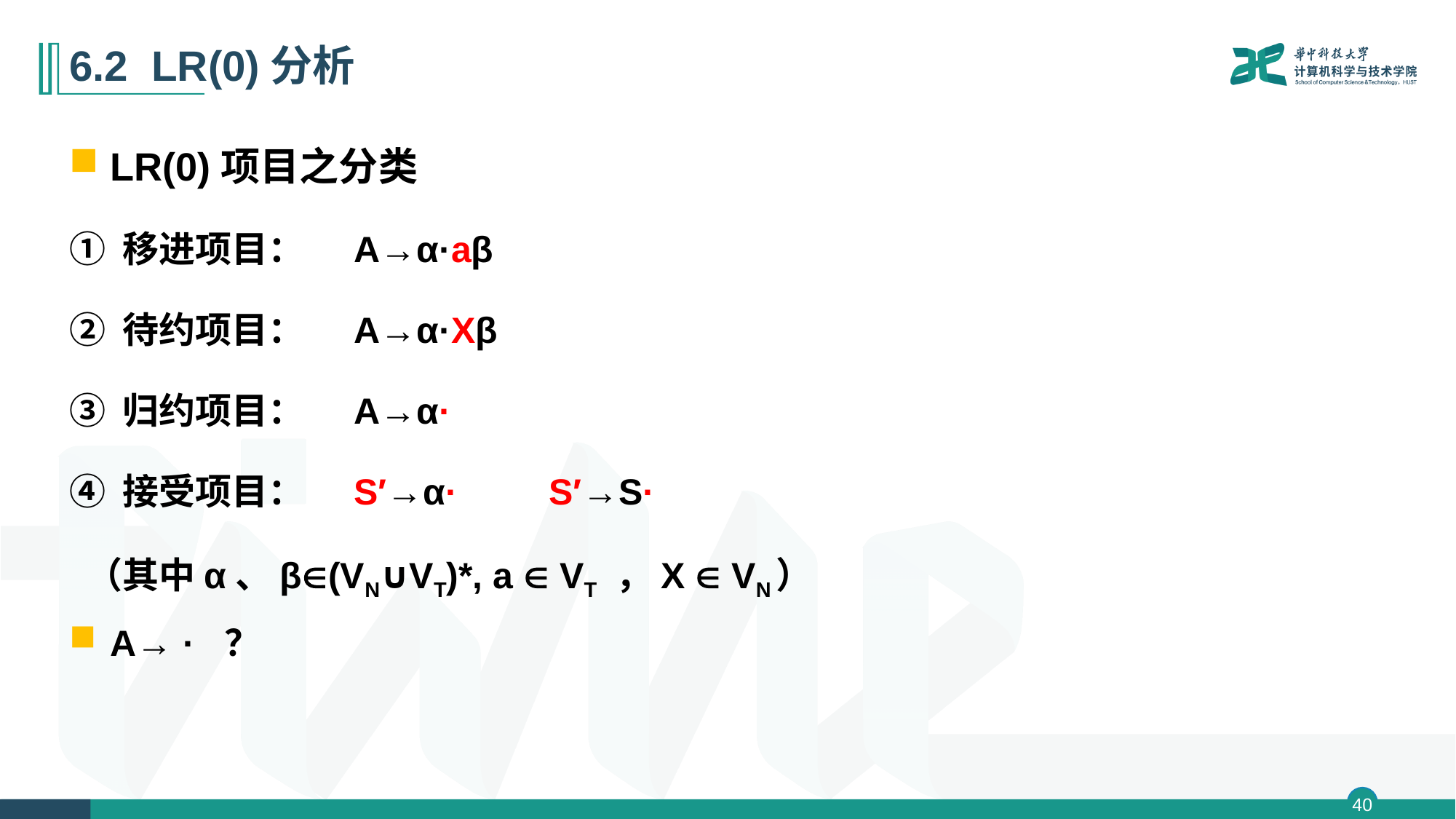

# 6.2  LR(0)分析
LR(0)项目之分类
① 移进项目：     A→α·aβ
② 待约项目：     A→α·Xβ
③ 归约项目：     A→α·
④ 接受项目：     S′→α·         S′→S·
 （其中α、β∈(VN∪VT)*, a ∈ VT ，X ∈ VN）
A→ ·  ？